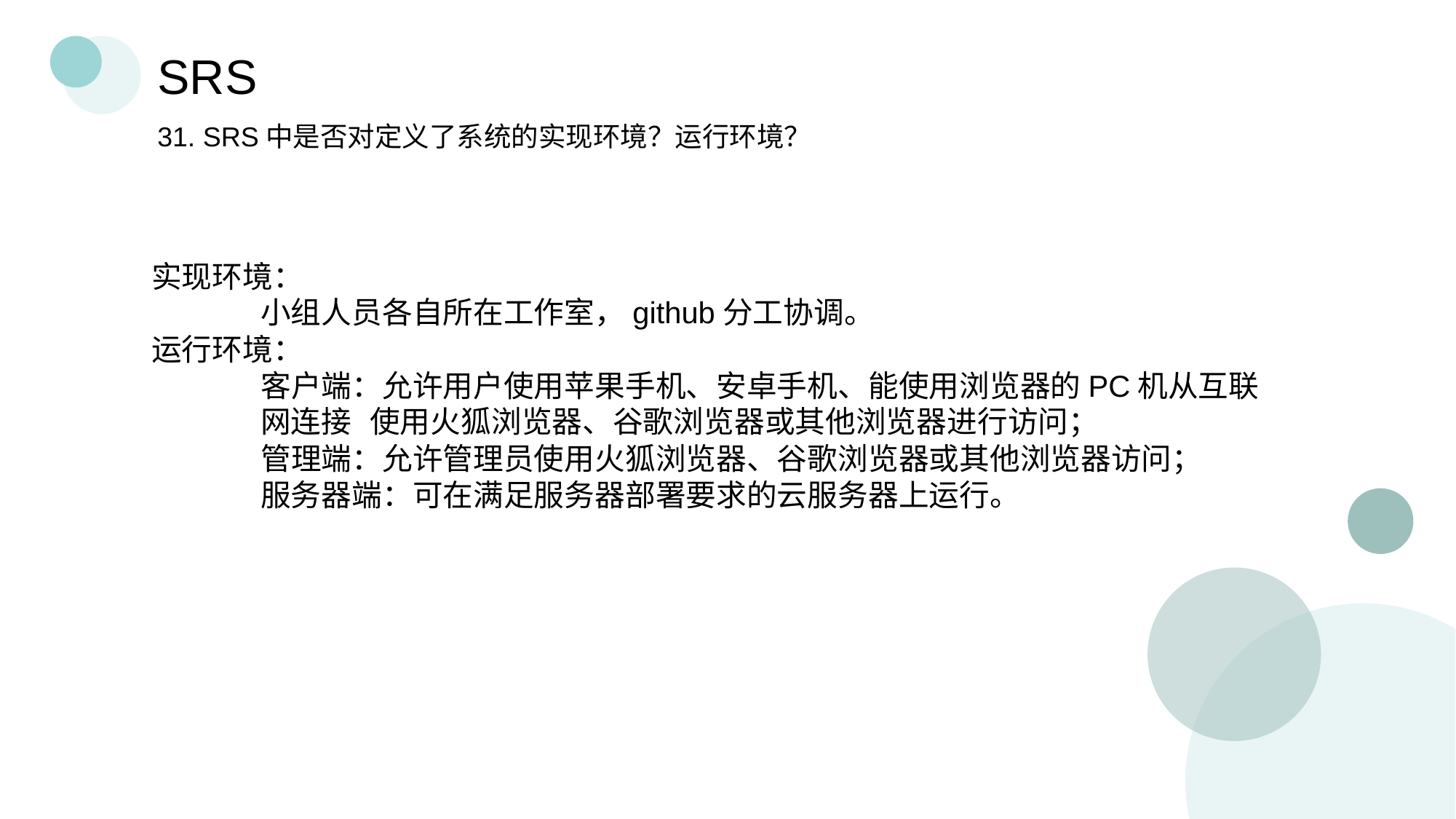

SRS
31. SRS中是否对定义了系统的实现环境？运行环境？
实现环境：
	小组人员各自所在工作室，github分工协调。
运行环境：
	客户端：允许用户使用苹果手机、安卓手机、能使用浏览器的PC机从互联	网连接	使用火狐浏览器、谷歌浏览器或其他浏览器进行访问；
	管理端：允许管理员使用火狐浏览器、谷歌浏览器或其他浏览器访问；
	服务器端：可在满足服务器部署要求的云服务器上运行。

60